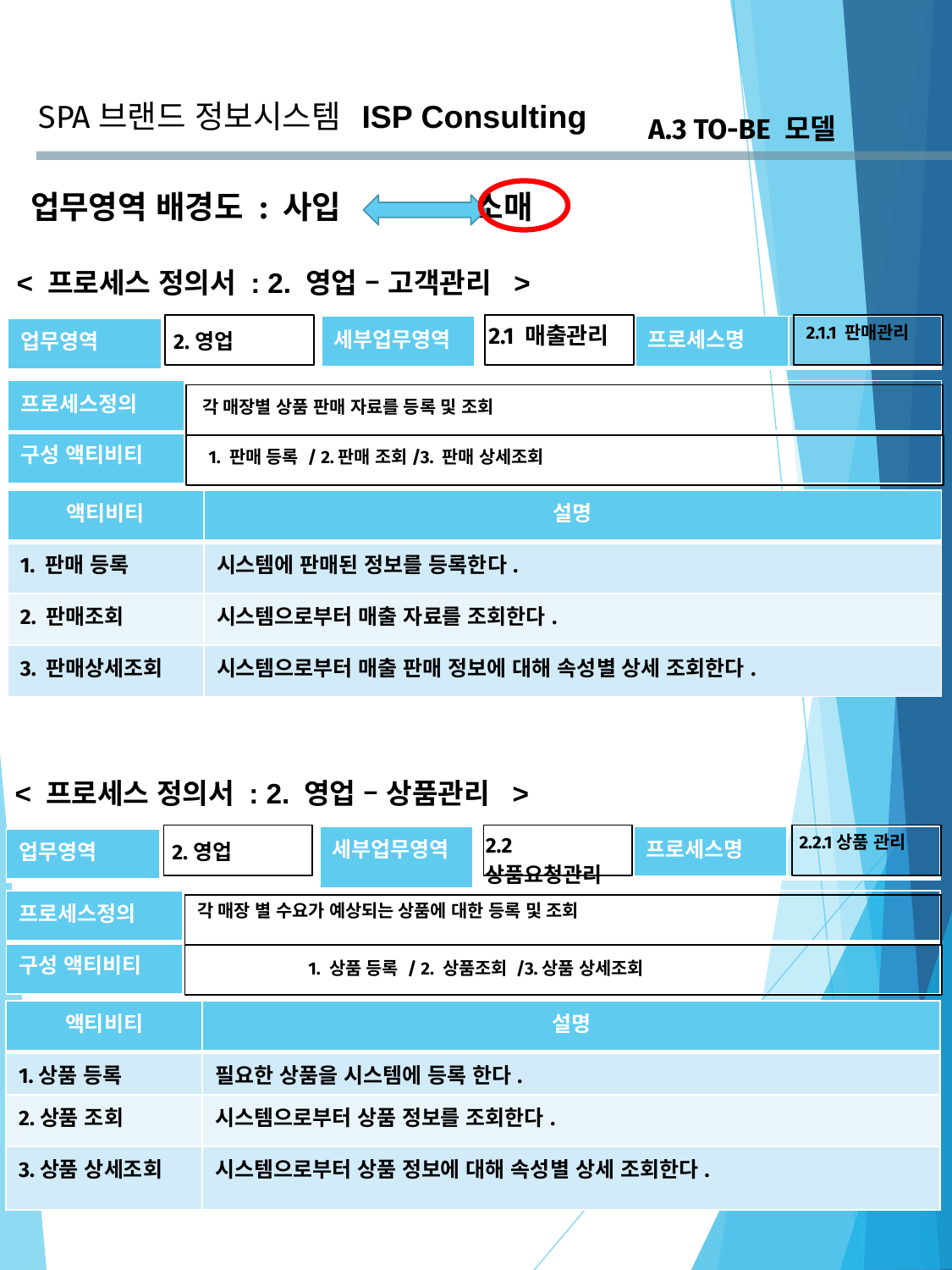

SPA브랜드 정보시스템
ISP Consulting
A.3 TO-BE 모델

업무영역 배경도 : 사입               소매

< 프로세스 정의서 : 2. 영업 – 고객관리  >

2.1 매출관리

2.1.1 판매관리
| 세부업무영역 |  |
| --- | --- |
| 프로세스명 |  |
| --- | --- |
| 업무영역 | 2.영업 |
| --- | --- |
| 프로세스정의 |  |
| --- | --- |
| 구성 액티비티 |  |

각 매장별 상품 판매 자료를 등록 및 조회

1. 판매 등록 / 2.판매 조회/3. 판매 상세조회
| 액티비티 | 설명 |
| --- | --- |
| 1. 판매 등록 | 시스템에 판매된 정보를 등록한다. |
| 2. 판매조회 | 시스템으로부터 매출 자료를 조회한다. |
| 3. 판매상세조회 | 시스템으로부터 매출 판매 정보에 대해 속성별 상세 조회한다. |
< 프로세스 정의서 : 2. 영업 – 상품관리  >
2.2.1상품 관리

| 세부업무영역 | 2.2상품요청관리 |
| --- | --- |
| 프로세스명 |  |
| --- | --- |
| 업무영역 | 2.영업 |
| --- | --- |
| 프로세스정의 |  |
| --- | --- |
| 구성 액티비티 |  |
각 매장 별 수요가 예상되는 상품에 대한 등록 및 조회

1. 상품 등록 / 2. 상품조회 /3.상품 상세조회
| 액티비티 | 설명 |
| --- | --- |
| 1.상품 등록 | 필요한 상품을 시스템에 등록 한다. |
| 2.상품 조회 | 시스템으로부터 상품 정보를 조회한다. |
| 3.상품 상세조회 | 시스템으로부터 상품 정보에 대해 속성별 상세 조회한다. |